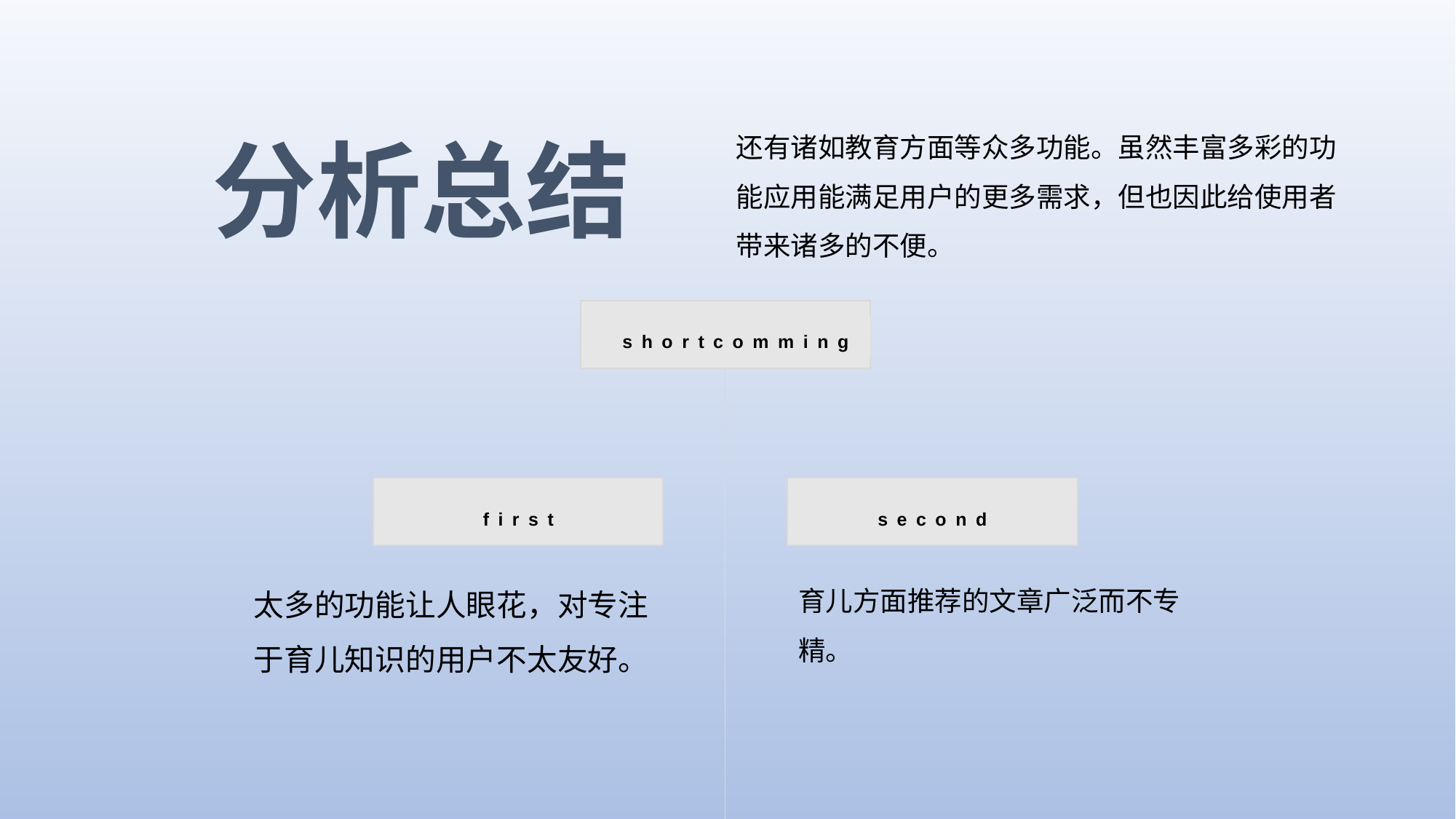

还有诸如教育方面等众多功能。虽然丰富多彩的功能应用能满足用户的更多需求，但也因此给使用者带来诸多的不便。
分析总结

shortcomming

first

second
太多的功能让人眼花，对专注于育儿知识的用户不太友好。
育儿方面推荐的文章广泛而不专精。